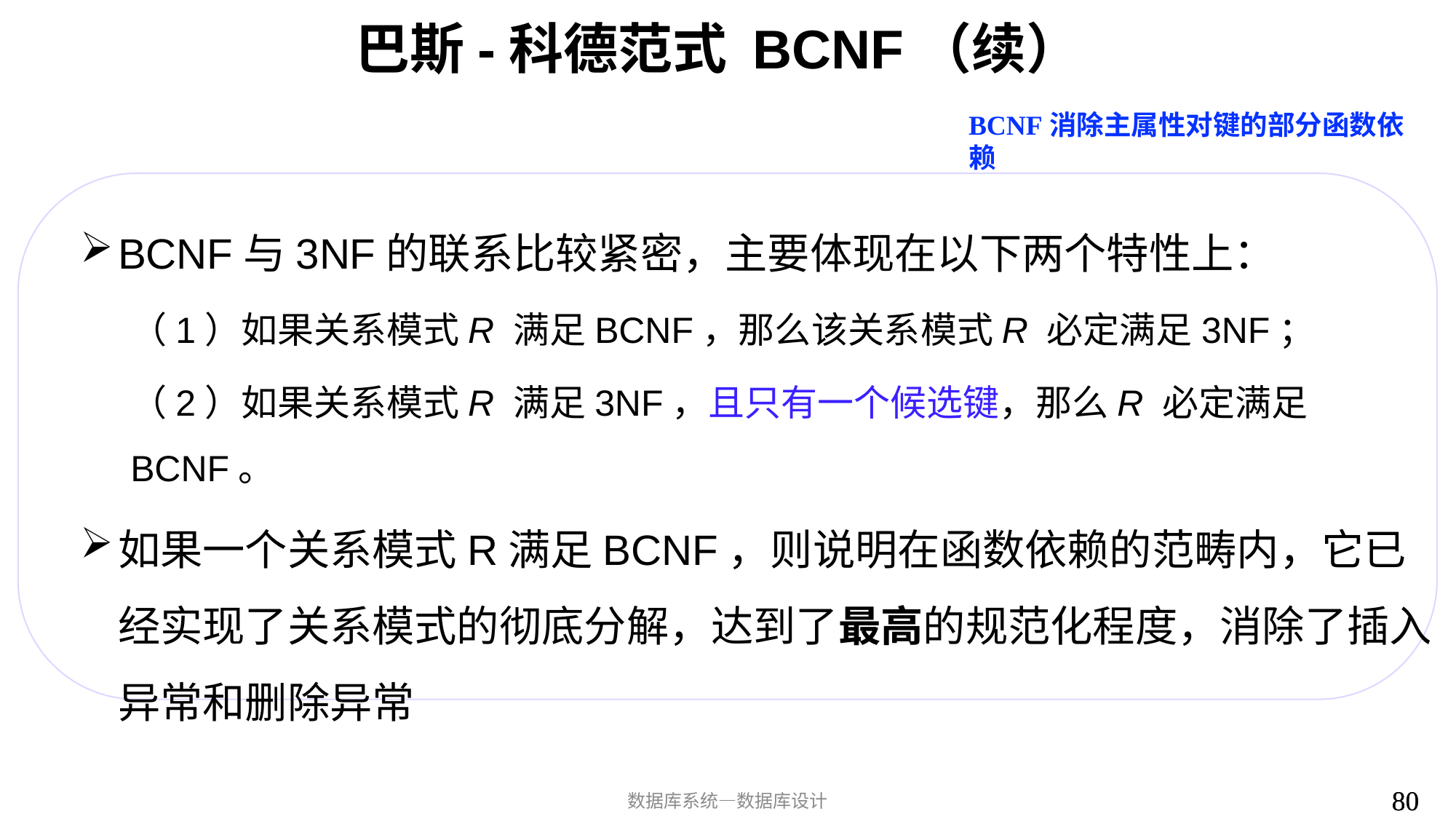

# 巴斯-科德范式 BCNF（续）
BCNF消除主属性对键的部分函数依赖

BCNF与3NF的联系比较紧密，主要体现在以下两个特性上：
（1）如果关系模式R 满足BCNF，那么该关系模式R 必定满足3NF；
（2）如果关系模式R 满足3NF，且只有一个候选键，那么R 必定满足BCNF。
如果一个关系模式R满足BCNF，则说明在函数依赖的范畴内，它已经实现了关系模式的彻底分解，达到了最高的规范化程度，消除了插入异常和删除异常
80
80
数据库系统—数据库设计